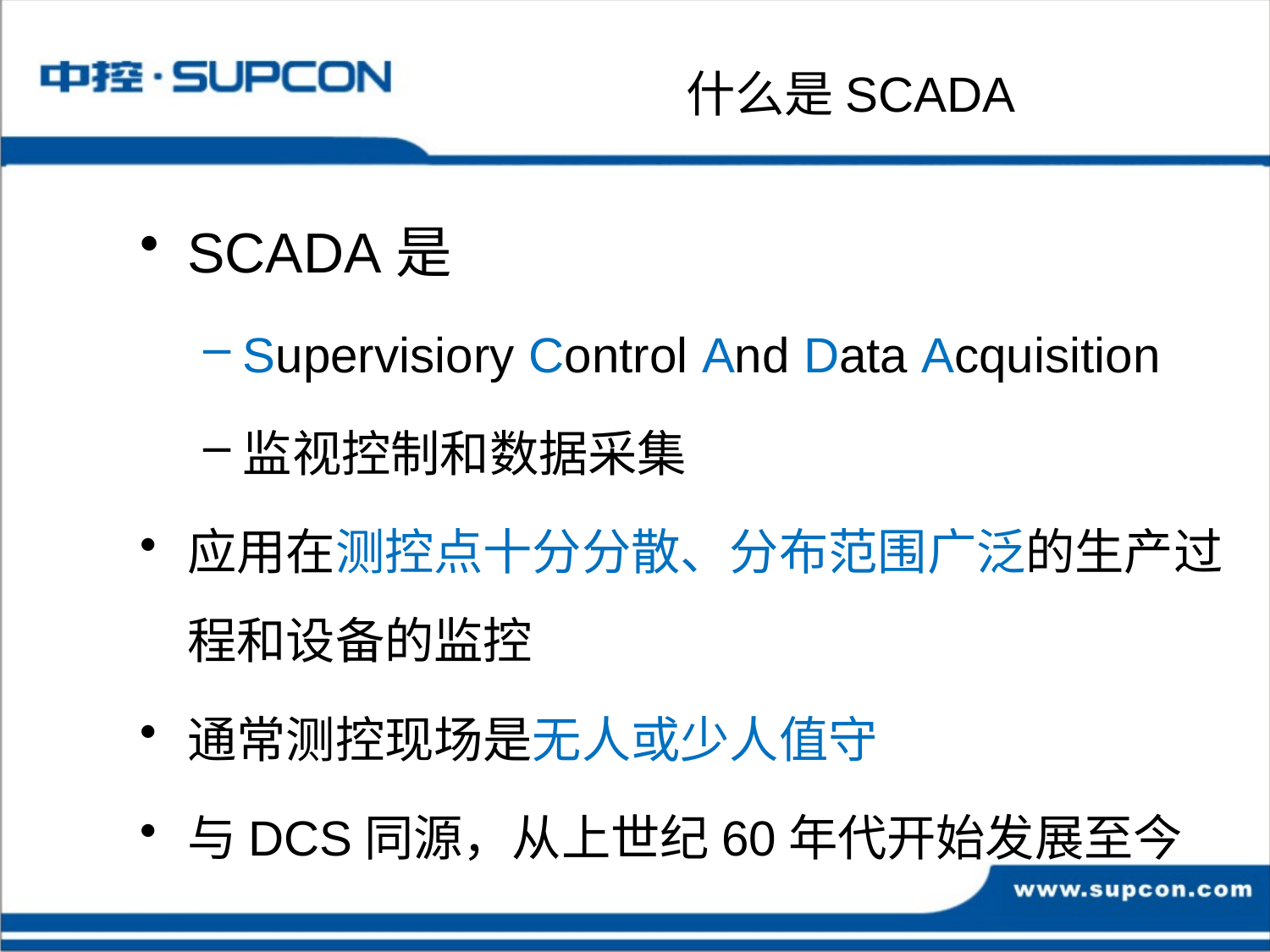

# 什么是SCADA
SCADA是
Supervisiory Control And Data Acquisition
监视控制和数据采集
应用在测控点十分分散、分布范围广泛的生产过程和设备的监控
通常测控现场是无人或少人值守
与DCS同源，从上世纪60年代开始发展至今